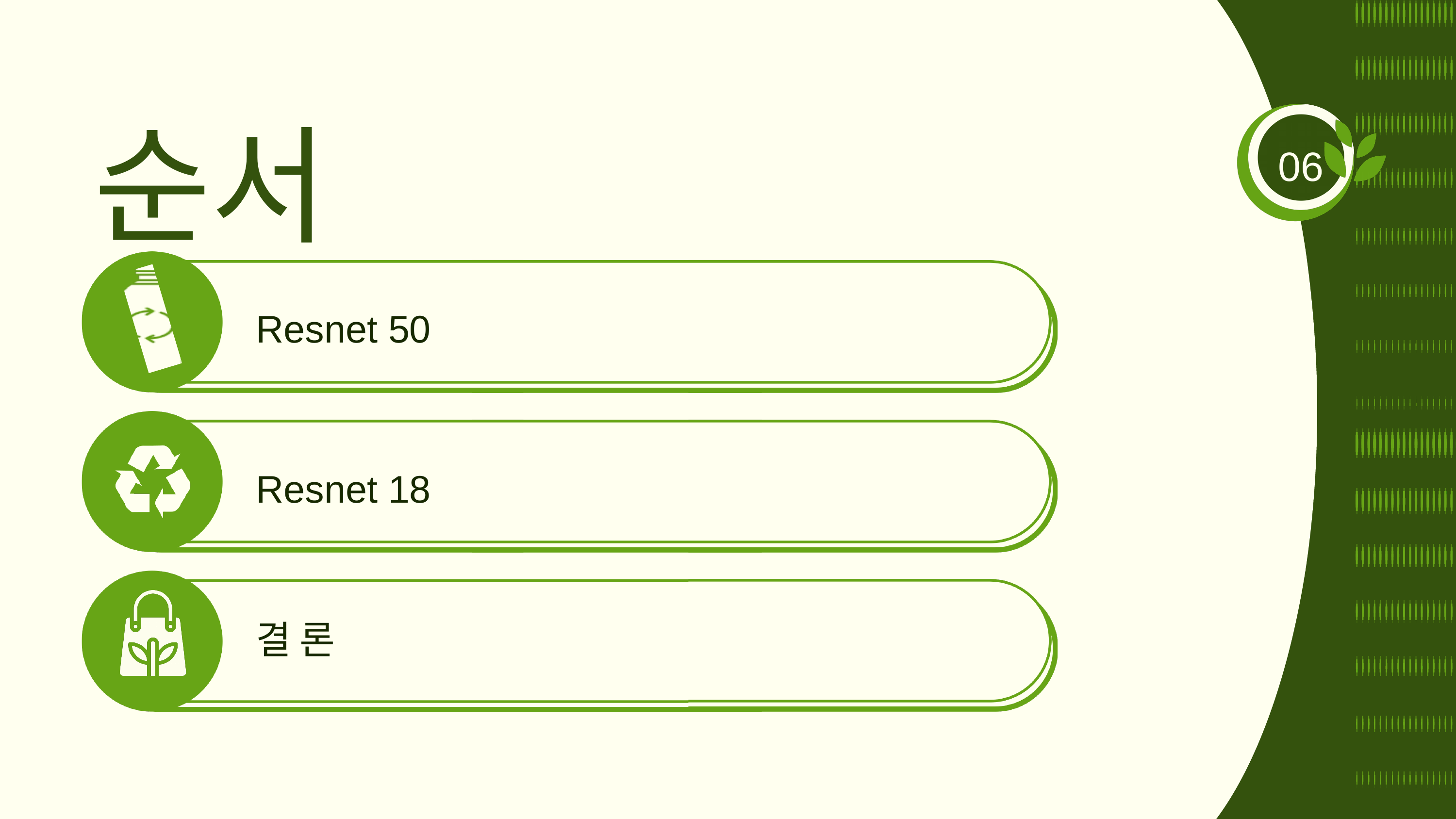

순서

06

Resnet 50

Resnet 18

결 론